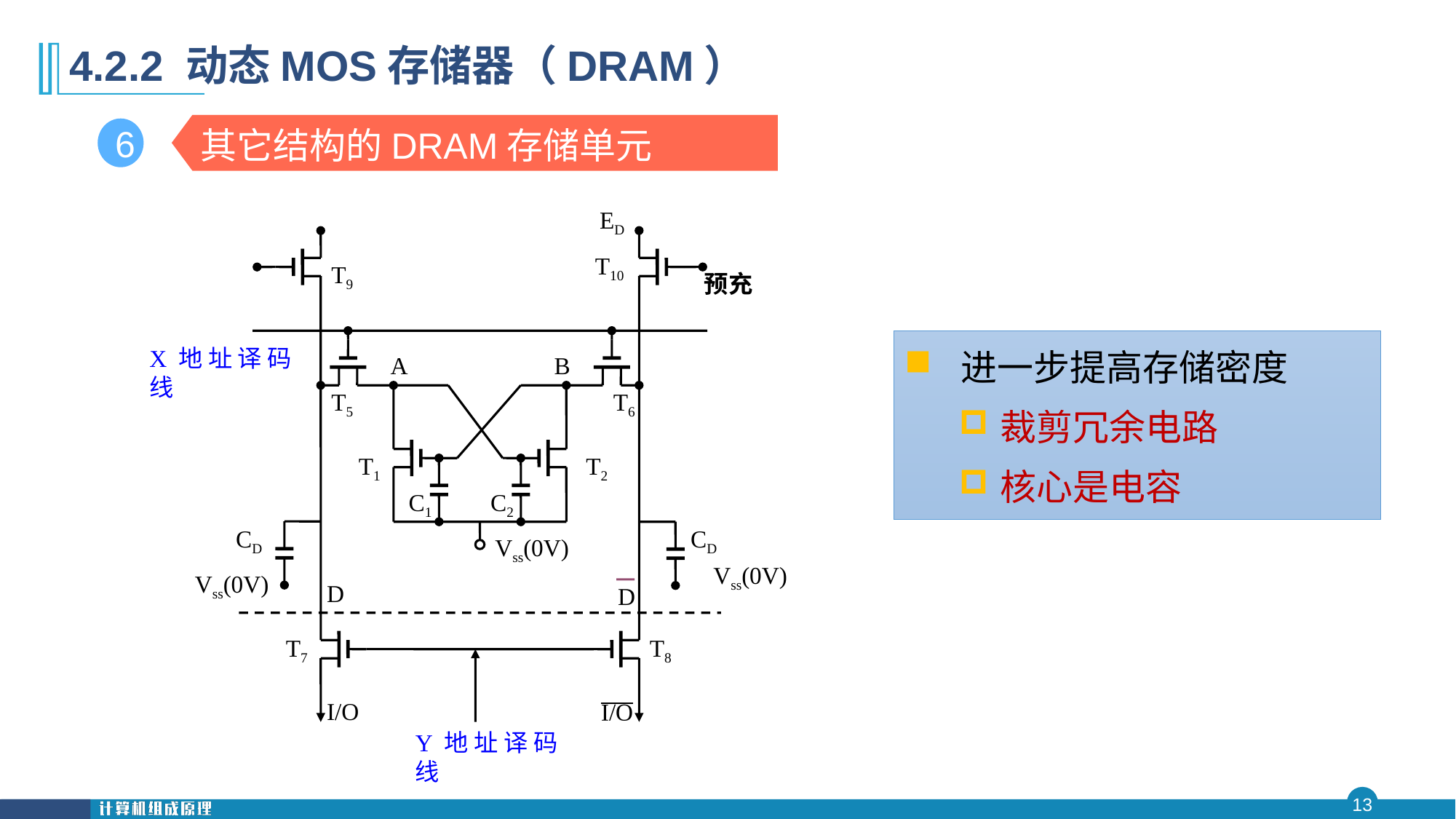

# 4.2.2 动态MOS存储器（DRAM）

其它结构的DRAM存储单元
6
ED

T10
T9

预充

A

T5

进一步提高存储密度
裁剪冗余电路
核心是电容

X地址译码线

B

T2

C2

T6

T1

C1

CD

Vss(0V)

CD

Vss(0V)
Vss(0V)
D
T7

I/O
D

T8

O/I
Y地址译码线